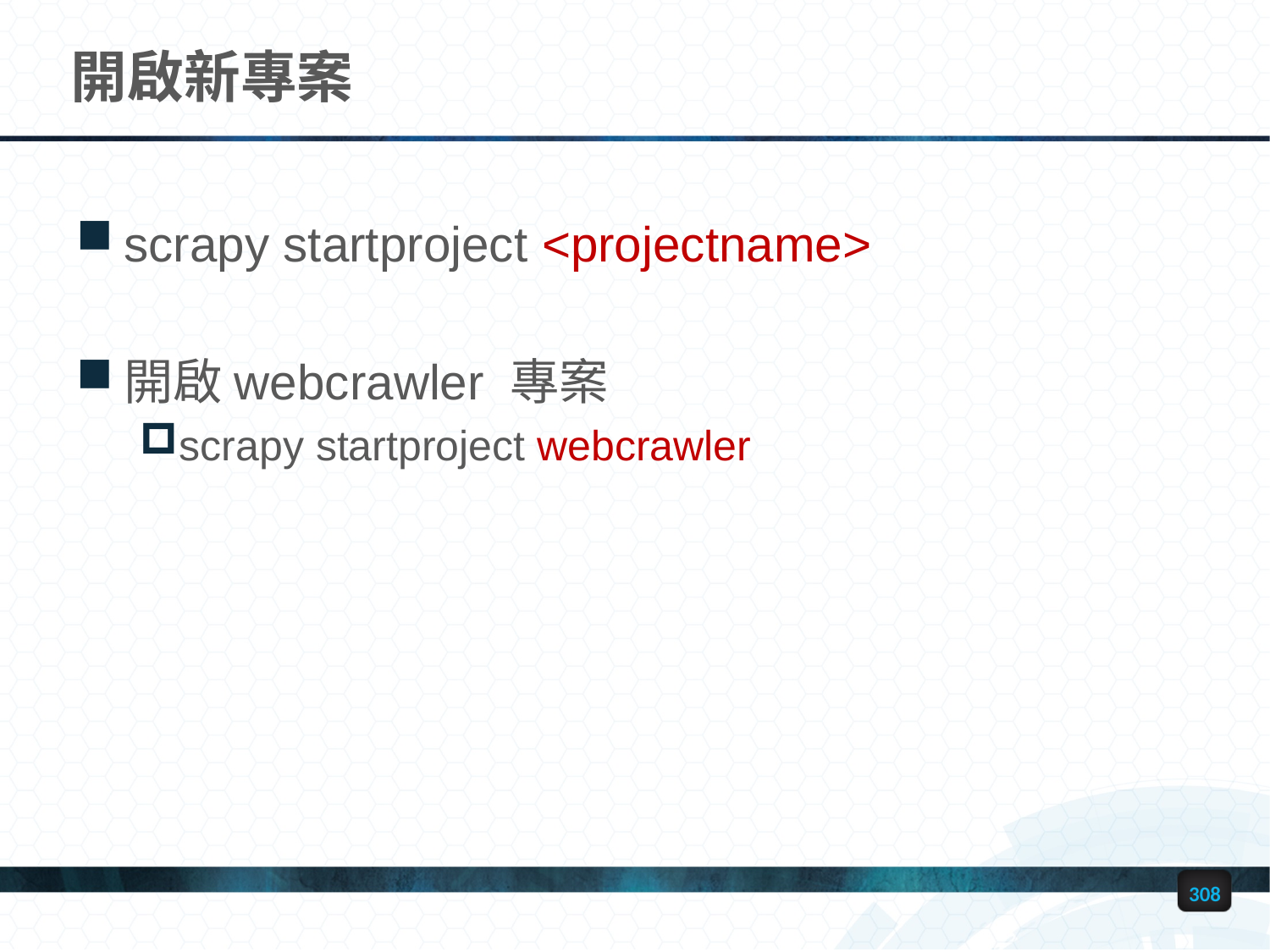

# 開啟新專案
scrapy startproject <projectname>

開啟webcrawler 專案
scrapy startproject webcrawler

308